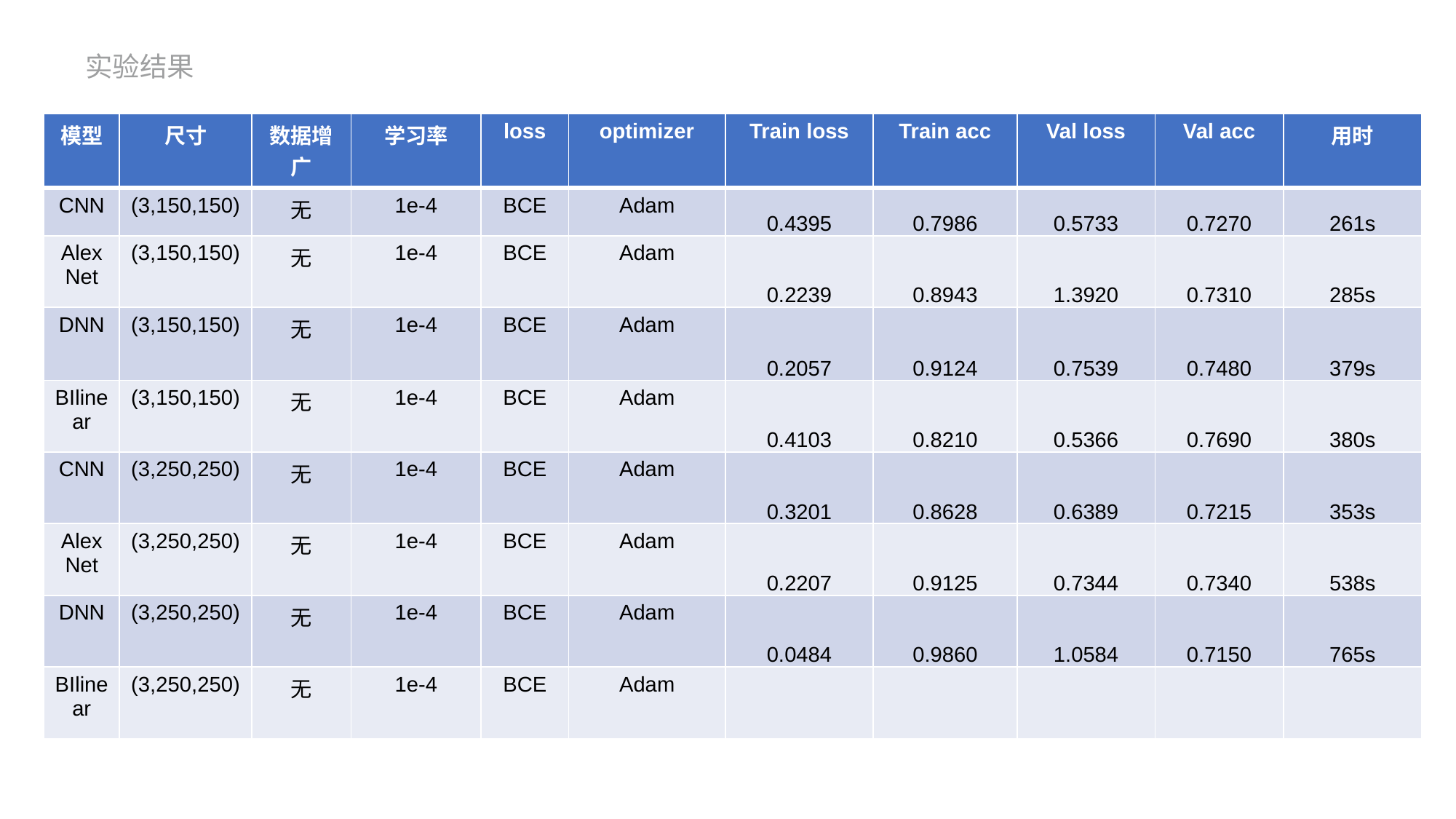

实验结果
| 模型 | 尺寸 | 数据增广 | 学习率 | loss | optimizer | Train loss | Train acc | Val loss | Val acc | 用时 |
| --- | --- | --- | --- | --- | --- | --- | --- | --- | --- | --- |
| CNN | (3,150,150) | 无 | 1e-4 | BCE | Adam | 0.4395 | 0.7986 | 0.5733 | 0.7270 | 261s |
| AlexNet | (3,150,150) | 无 | 1e-4 | BCE | Adam | 0.2239 | 0.8943 | 1.3920 | 0.7310 | 285s |
| DNN | (3,150,150) | 无 | 1e-4 | BCE | Adam | 0.2057 | 0.9124 | 0.7539 | 0.7480 | 379s |
| BIlinear | (3,150,150) | 无 | 1e-4 | BCE | Adam | 0.4103 | 0.8210 | 0.5366 | 0.7690 | 380s |
| CNN | (3,250,250) | 无 | 1e-4 | BCE | Adam | 0.3201 | 0.8628 | 0.6389 | 0.7215 | 353s |
| AlexNet | (3,250,250) | 无 | 1e-4 | BCE | Adam | 0.2207 | 0.9125 | 0.7344 | 0.7340 | 538s |
| DNN | (3,250,250) | 无 | 1e-4 | BCE | Adam | 0.0484 | 0.9860 | 1.0584 | 0.7150 | 765s |
| BIlinear | (3,250,250) | 无 | 1e-4 | BCE | Adam |  |  |  |  |  |